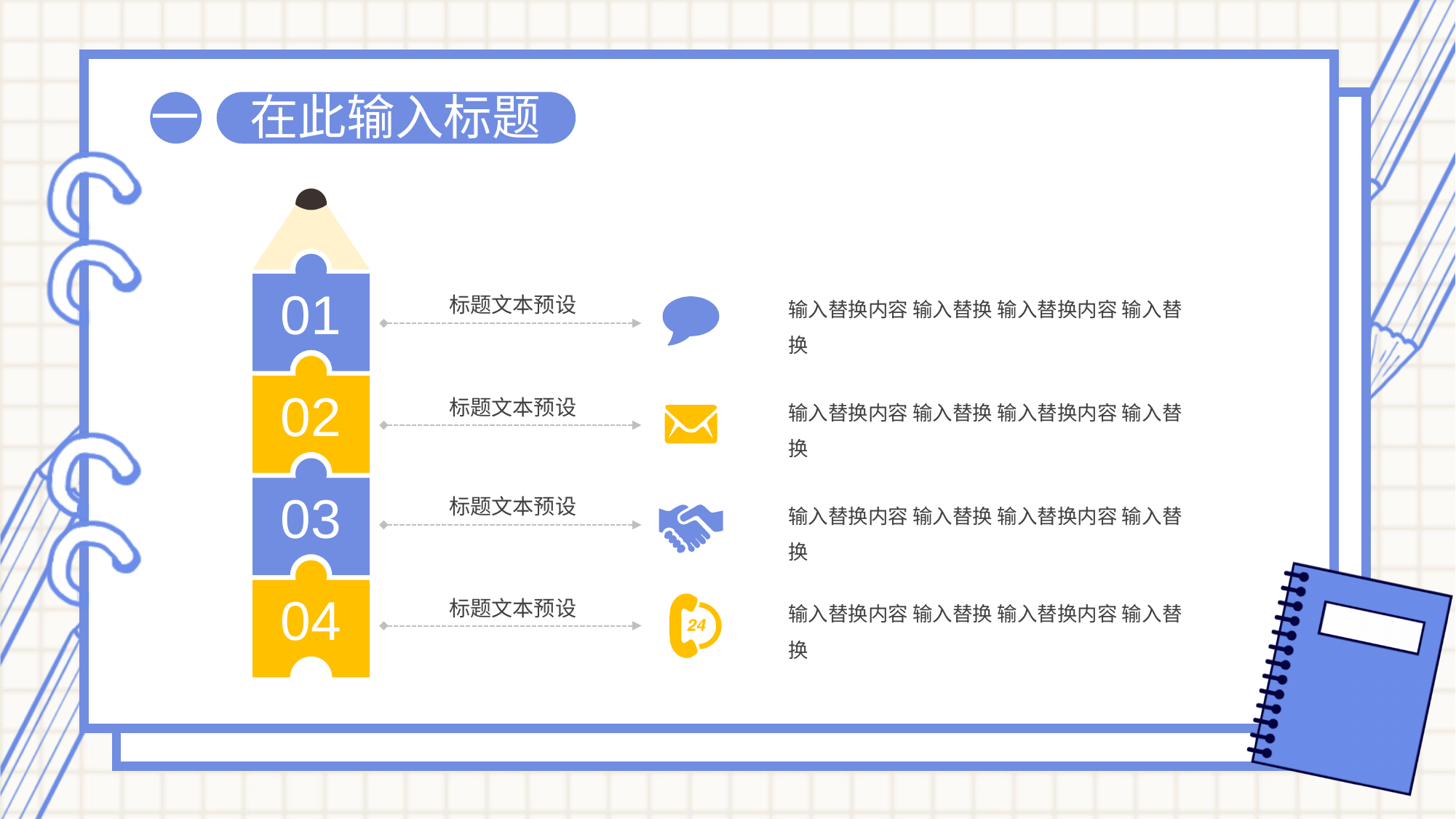

在此输入标题
一

01
02
03
04
标题文本预设

标题文本预设

标题文本预设

标题文本预设

输入替换内容 输入替换 输入替换内容 输入替换
输入替换内容 输入替换 输入替换内容 输入替换
输入替换内容 输入替换 输入替换内容 输入替换
输入替换内容 输入替换 输入替换内容 输入替换